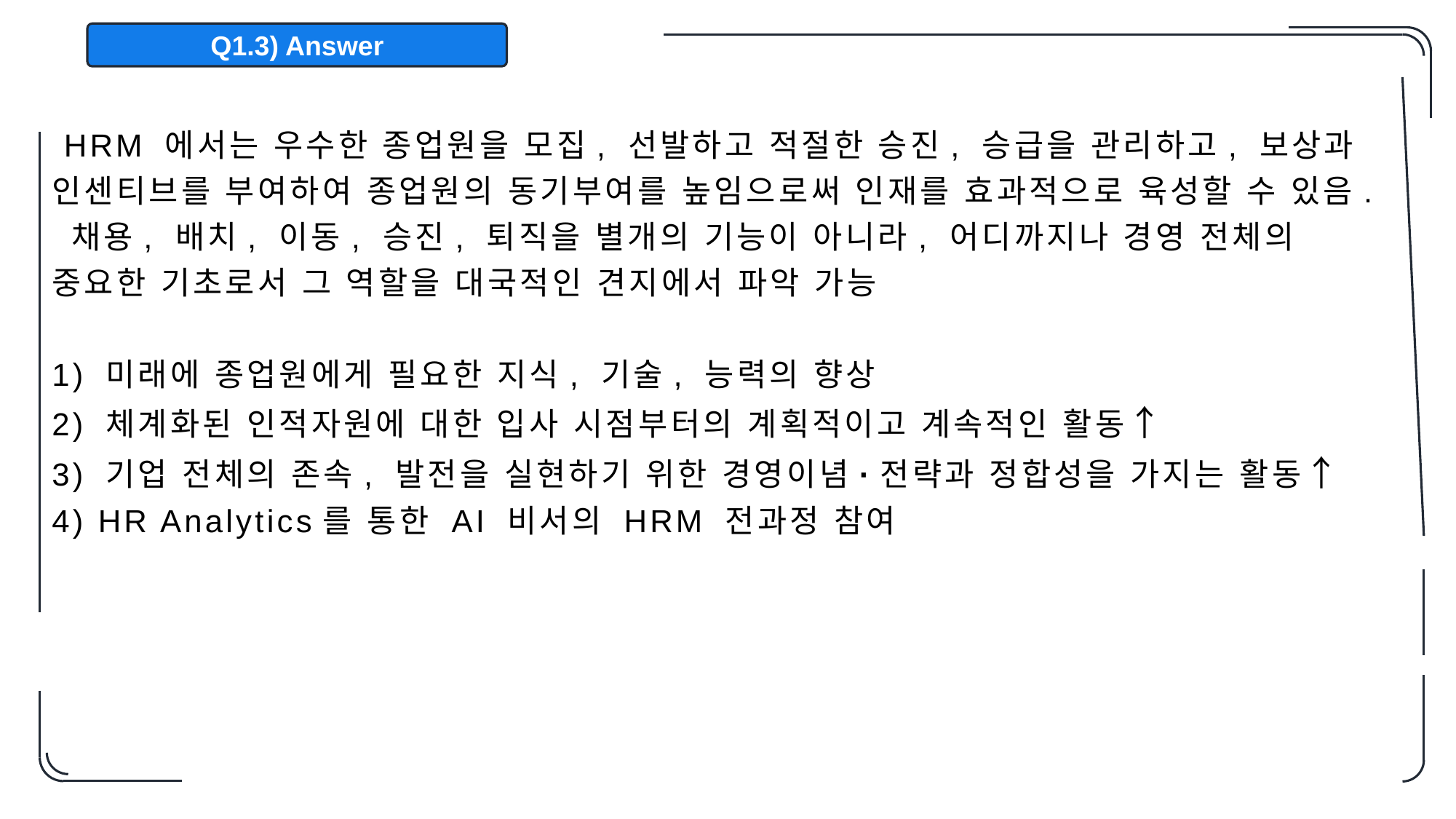

Q1.3) Answer

 HRM 에서는 우수한 종업원을 모집, 선발하고 적절한 승진, 승급을 관리하고, 보상과 인센티브를 부여하여 종업원의 동기부여를 높임으로써 인재를 효과적으로 육성할 수 있음.
 채용, 배치, 이동, 승진, 퇴직을 별개의 기능이 아니라, 어디까지나 경영 전체의 중요한 기초로서 그 역할을 대국적인 견지에서 파악 가능

1) 미래에 종업원에게 필요한 지식, 기술, 능력의 향상
2) 체계화된 인적자원에 대한 입사 시점부터의 계획적이고 계속적인 활동↑
3) 기업 전체의 존속, 발전을 실현하기 위한 경영이념·전략과 정합성을 가지는 활동↑
4) HR Analytics를 통한 AI 비서의 HRM 전과정 참여